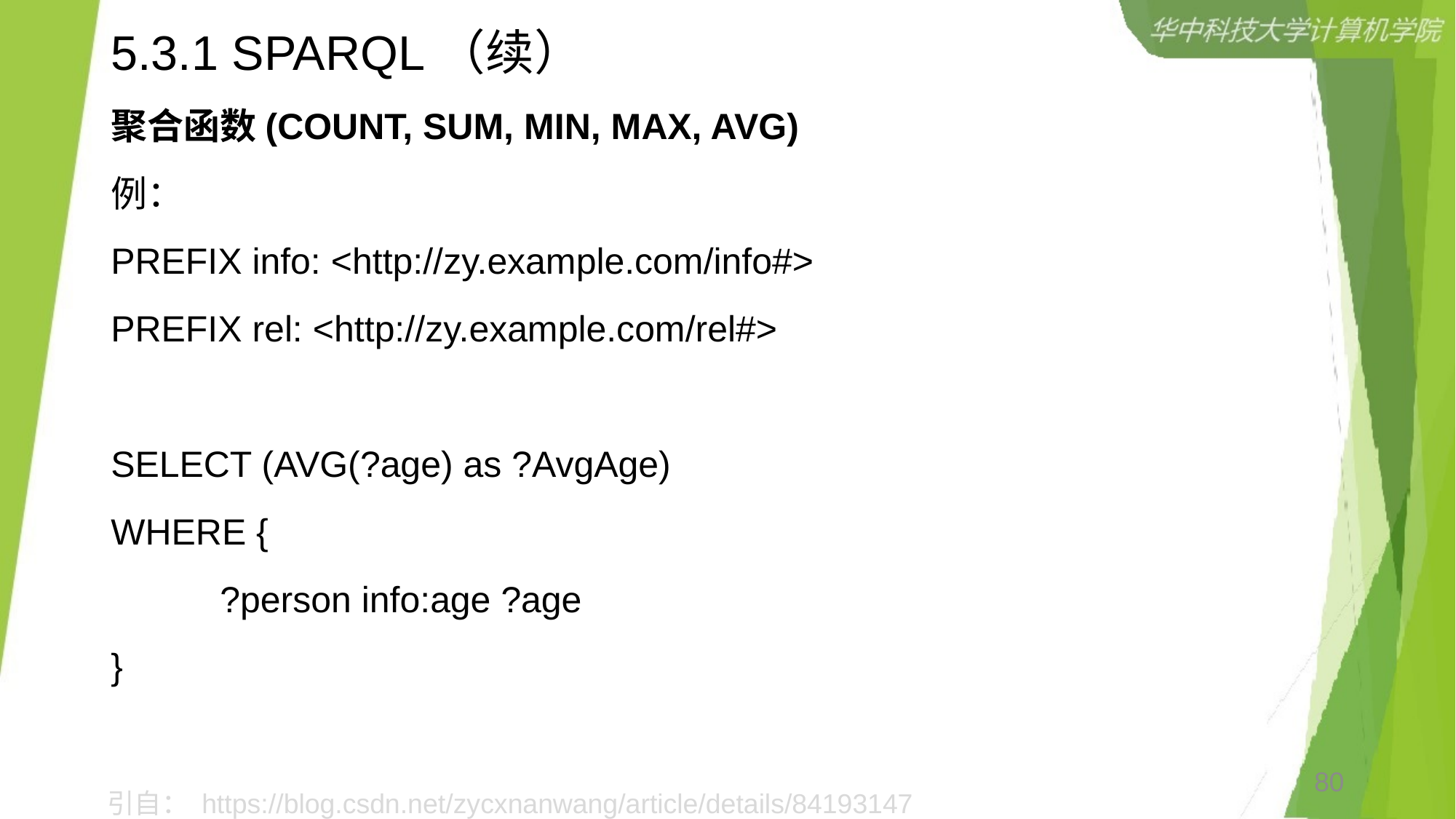

# 5.3.1 SPARQL（续）
聚合函数(COUNT, SUM, MIN, MAX, AVG)
例：
PREFIX info: <http://zy.example.com/info#>
PREFIX rel: <http://zy.example.com/rel#>

SELECT (AVG(?age) as ?AvgAge)
WHERE {
	?person info:age ?age
}
80
引自： https://blog.csdn.net/zycxnanwang/article/details/84193147